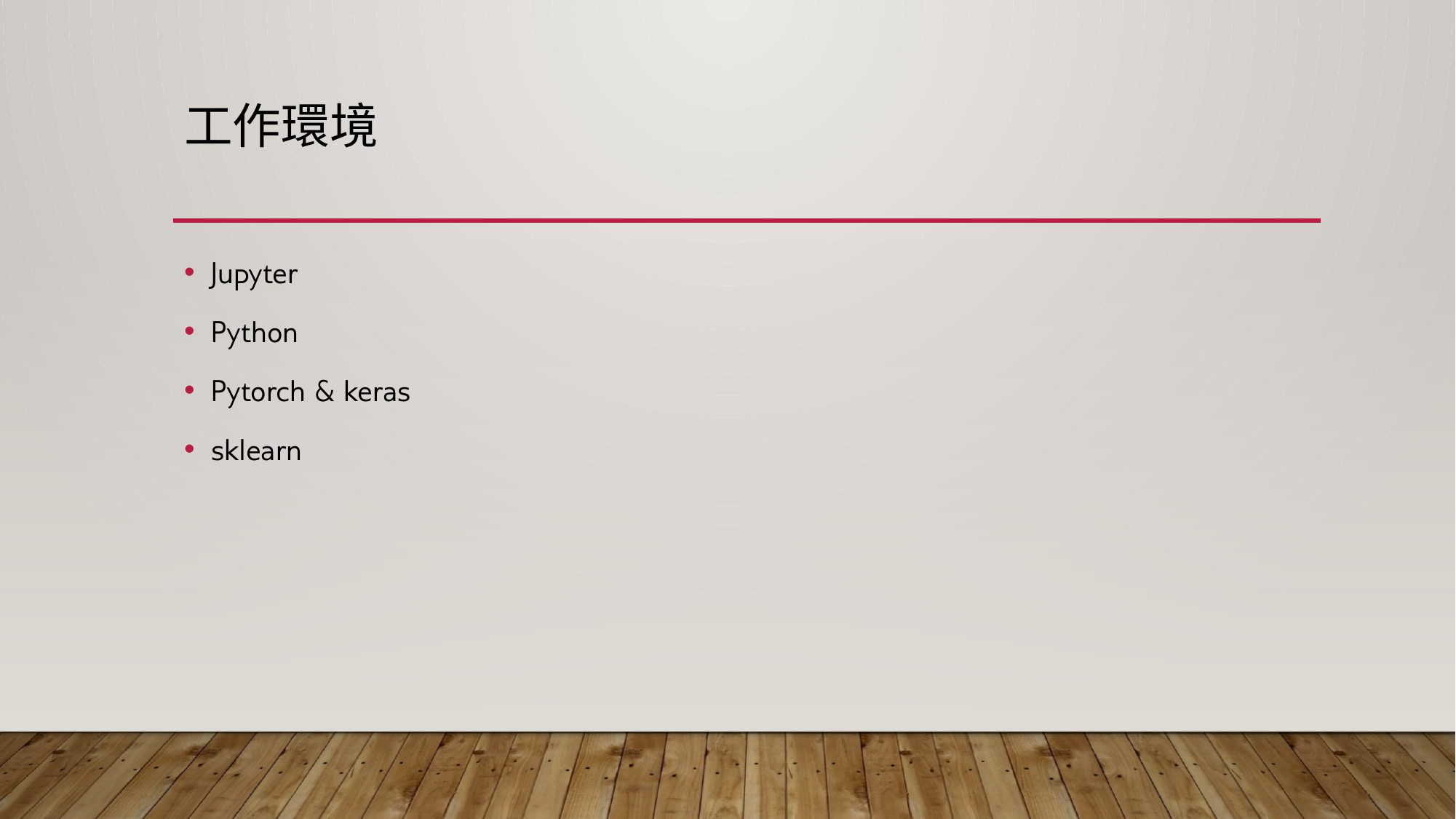

# 工作環境
Jupyter
Python
Pytorch & keras
sklearn